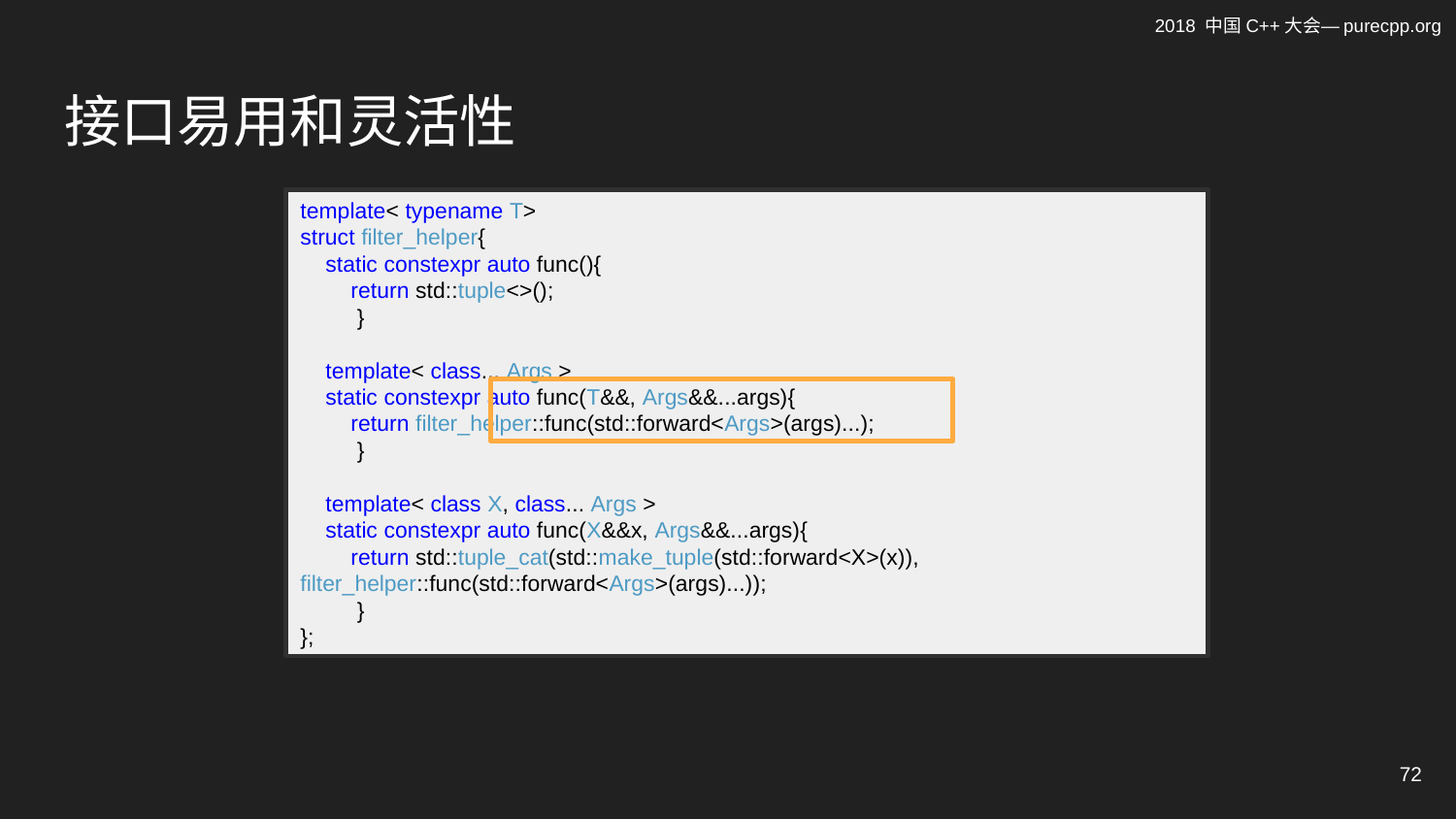

# 接口易用和灵活性

template< typename T>
struct filter_helper{
    static constexpr auto func(){
        return std::tuple<>();
         }

    template< class... Args >
    static constexpr auto func(T&&, Args&&...args){
        return filter_helper::func(std::forward<Args>(args)...);
         }

    template< class X, class... Args >
    static constexpr auto func(X&&x, Args&&...args){
        return std::tuple_cat(std::make_tuple(std::forward<X>(x)), filter_helper::func(std::forward<Args>(args)...));
         }
};

72